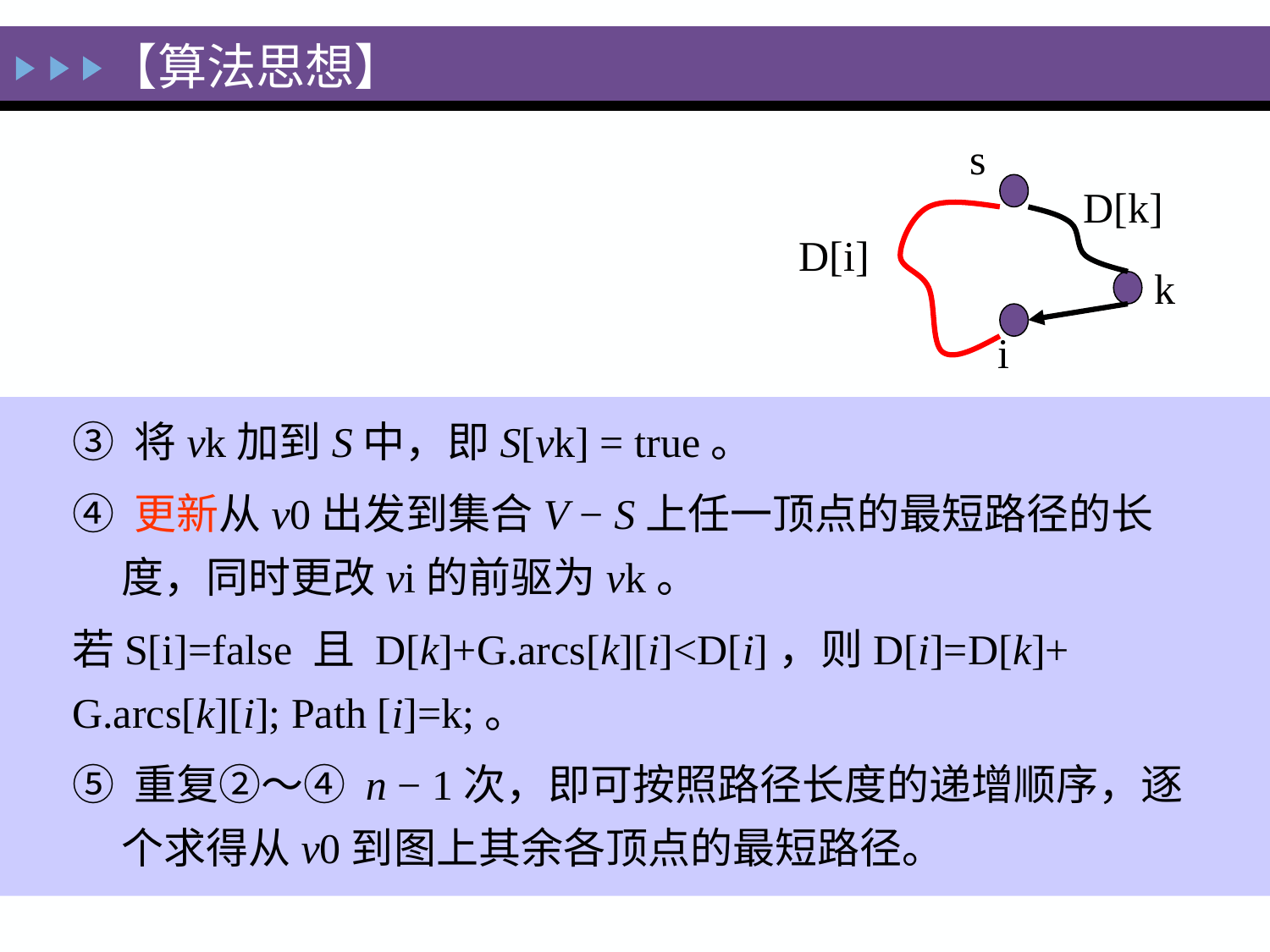

【算法思想】
s

D[k]

D[i]
k

i
③ 将vk加到S中，即S[vk] = true。
④ 更新从v0出发到集合V − S上任一顶点的最短路径的长度，同时更改vi的前驱为vk。
若S[i]=false 且 D[k]+G.arcs[k][i]<D[i]，则D[i]=D[k]+ G.arcs[k][i]; Path [i]=k;。
⑤ 重复②～④ n − 1次，即可按照路径长度的递增顺序，逐个求得从v0到图上其余各顶点的最短路径。